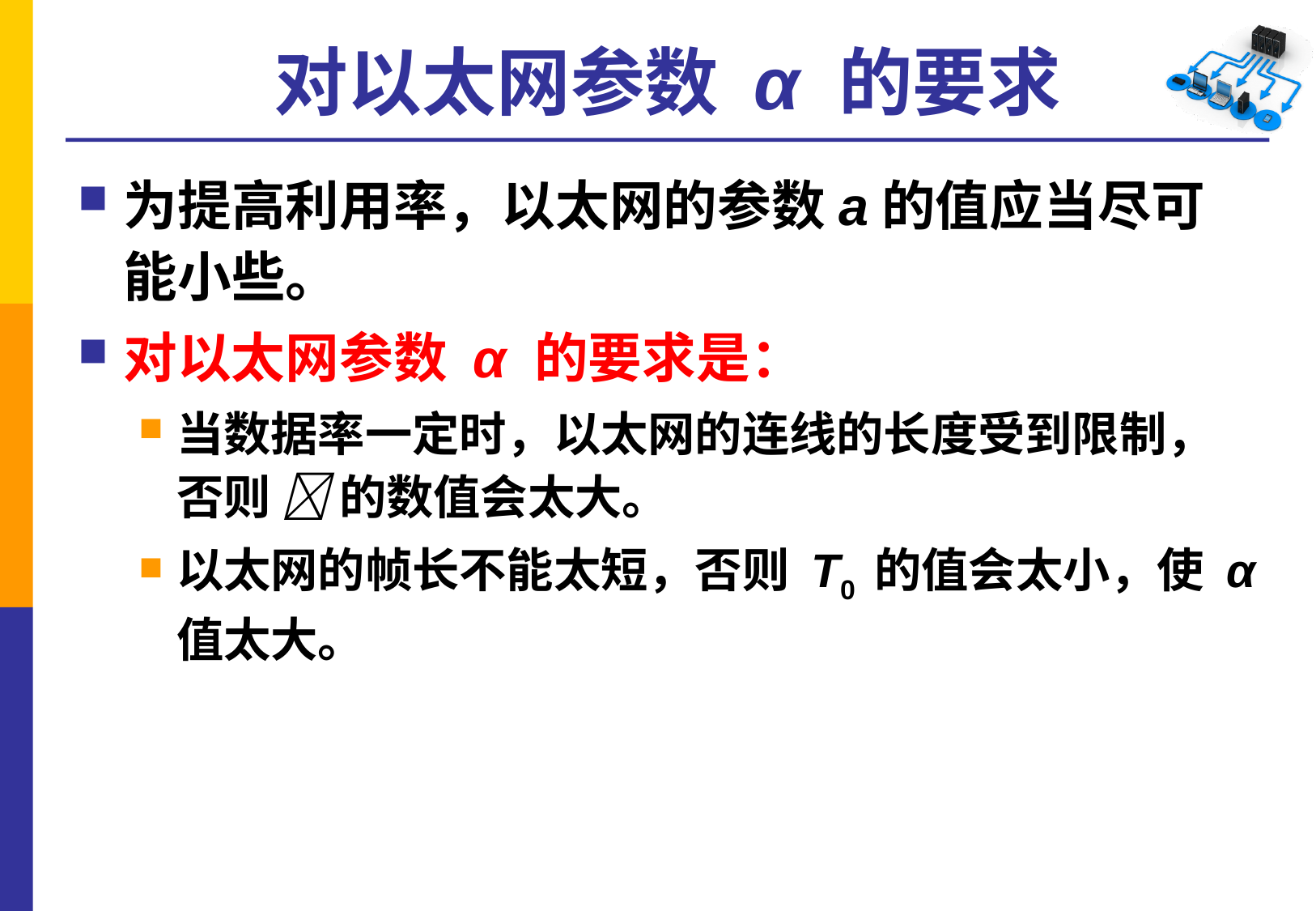

# 对以太网参数 α 的要求
为提高利用率，以太网的参数a的值应当尽可能小些。
对以太网参数 α 的要求是：
当数据率一定时，以太网的连线的长度受到限制，否则 τ 的数值会太大。
以太网的帧长不能太短，否则 T0 的值会太小，使 α 值太大。